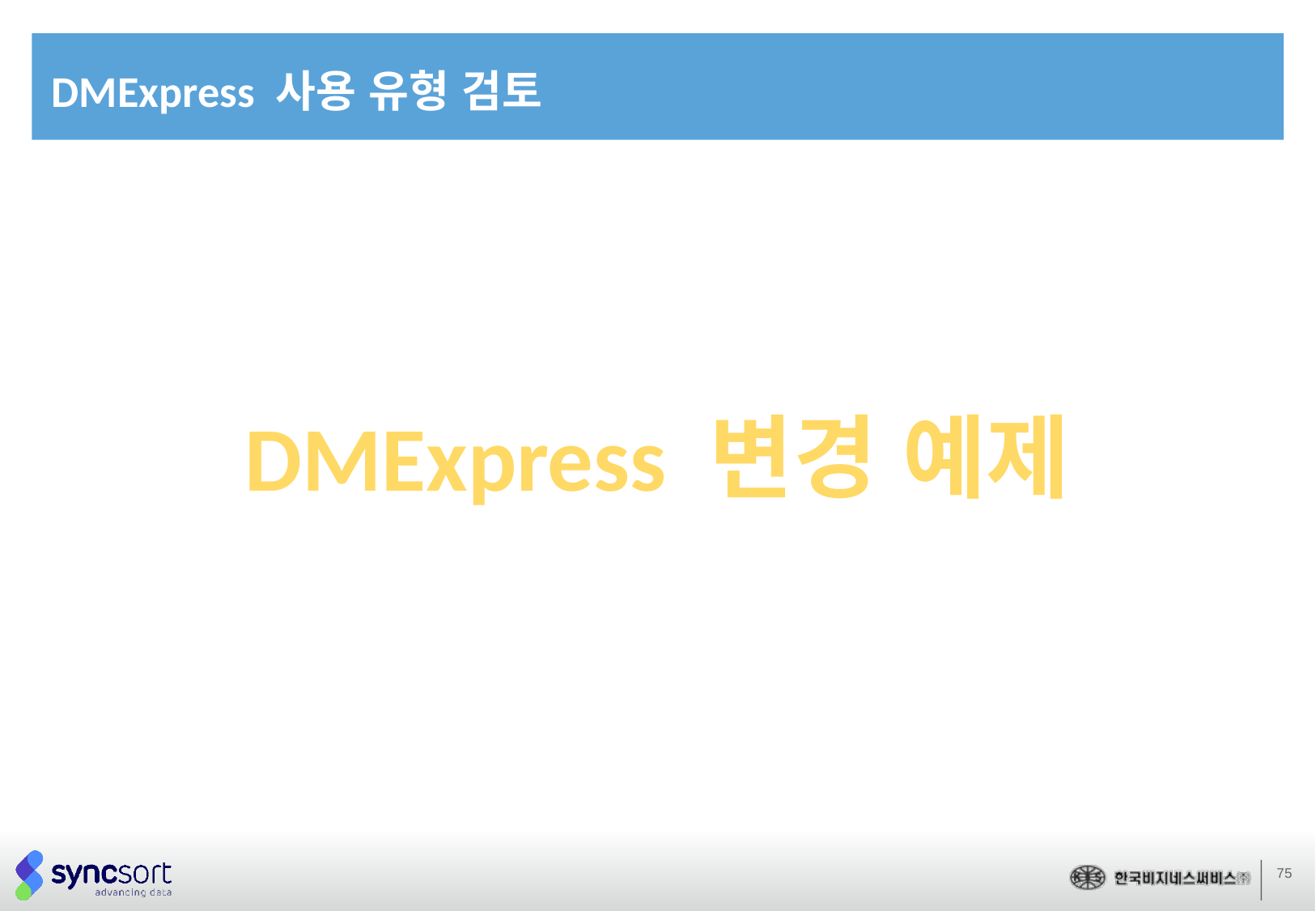

# DMExpress 사용 유형 검토
DMExpress 변경 예제